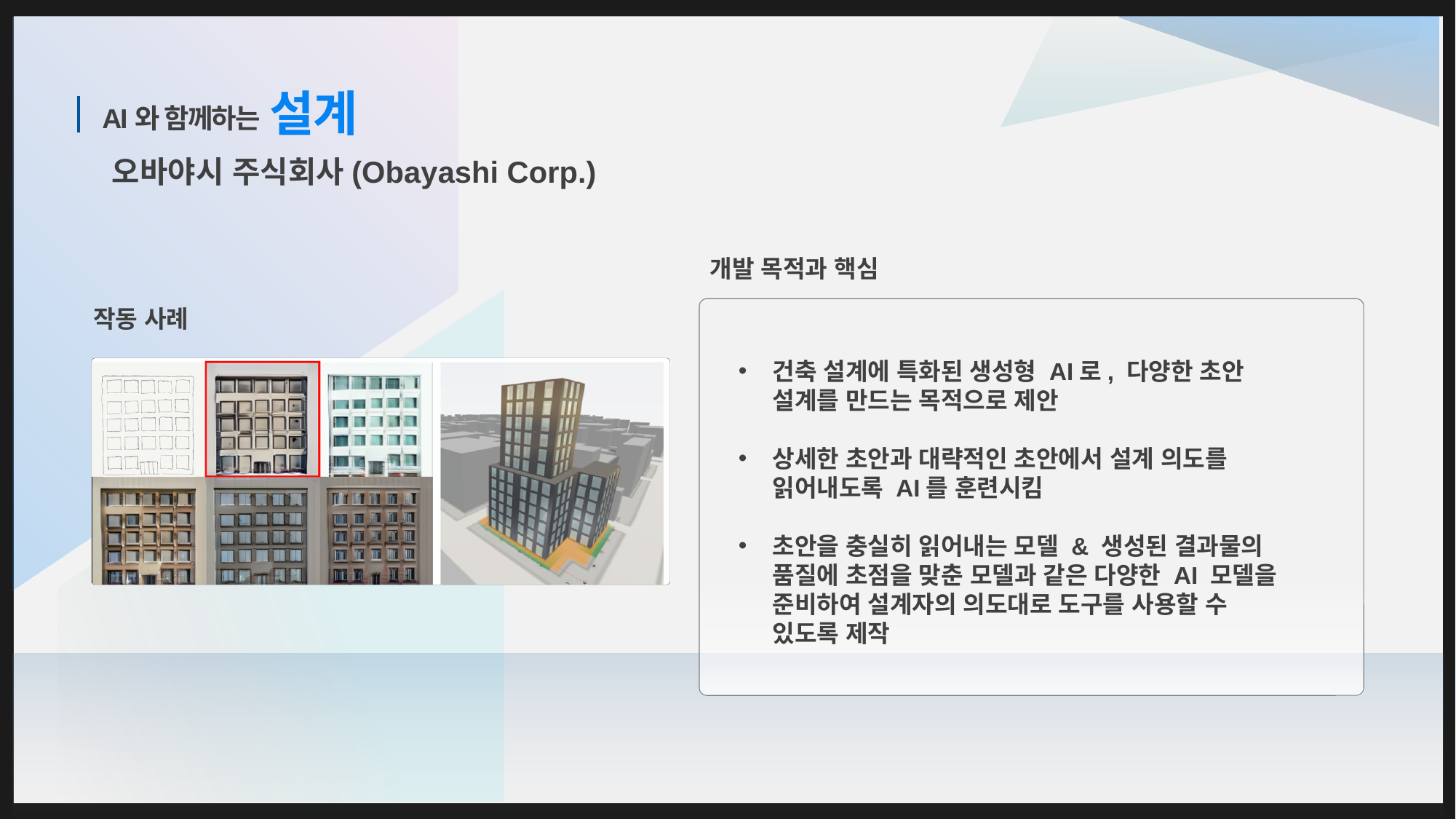

설계
# AI와 함께하는
오바야시 주식회사(Obayashi Corp.)
개발 목적과 핵심
작동 사례

건축 설계에 특화된 생성형 AI로, 다양한 초안 설계를 만드는 목적으로 제안

상세한 초안과 대략적인 초안에서 설계 의도를 읽어내도록 AI를 훈련시킴

초안을 충실히 읽어내는 모델 & 생성된 결과물의 품질에 초점을 맞춘 모델과 같은 다양한 AI 모델을 준비하여 설계자의 의도대로 도구를 사용할 수 있도록 제작